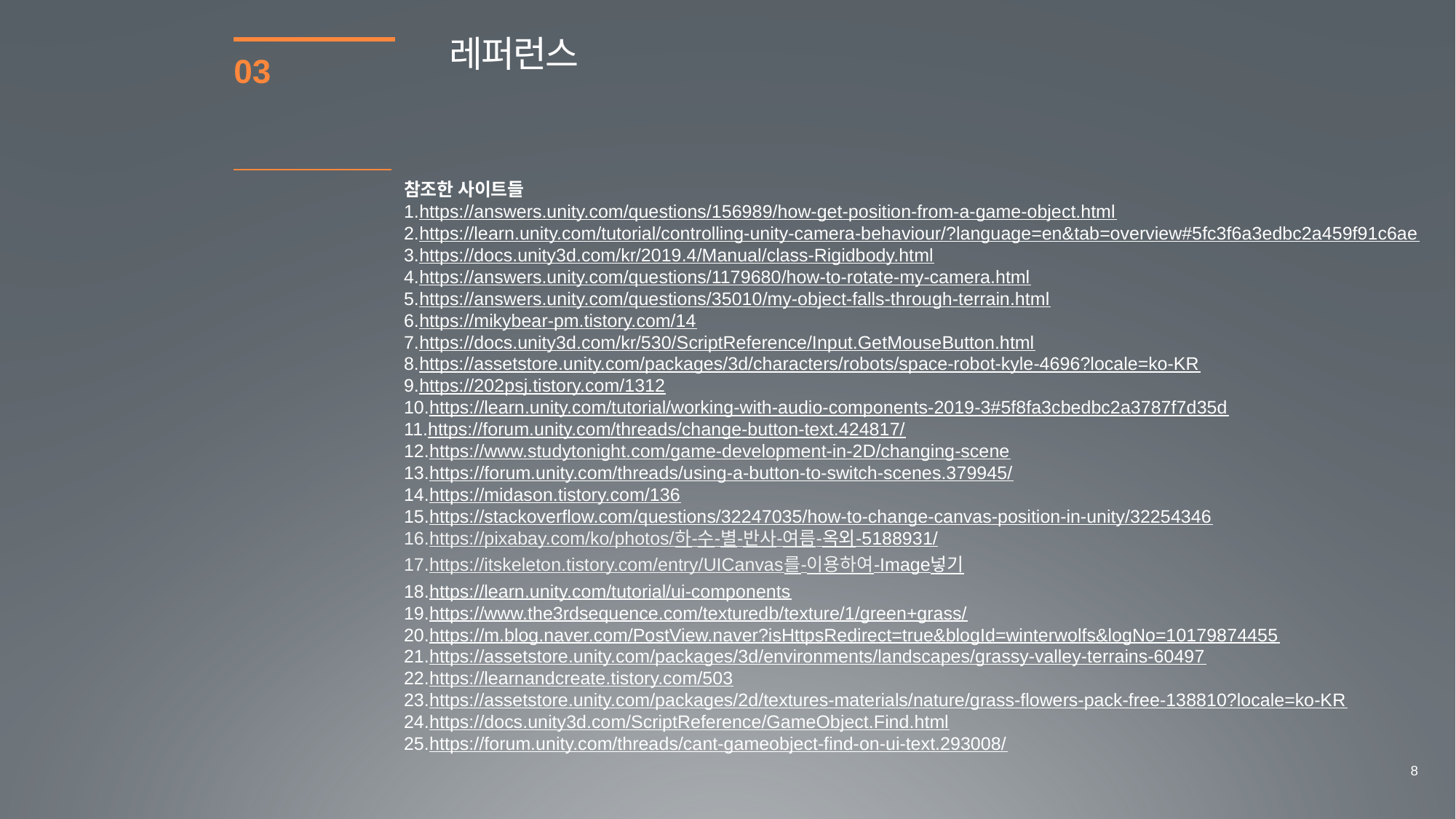

레퍼런스
03
참조한 사이트들
https://answers.unity.com/questions/156989/how-get-position-from-a-game-object.html
https://learn.unity.com/tutorial/controlling-unity-camera-behaviour/?language=en&tab=overview#5fc3f6a3edbc2a459f91c6ae
https://docs.unity3d.com/kr/2019.4/Manual/class-Rigidbody.html
https://answers.unity.com/questions/1179680/how-to-rotate-my-camera.html
https://answers.unity.com/questions/35010/my-object-falls-through-terrain.html
https://mikybear-pm.tistory.com/14
https://docs.unity3d.com/kr/530/ScriptReference/Input.GetMouseButton.html
https://assetstore.unity.com/packages/3d/characters/robots/space-robot-kyle-4696?locale=ko-KR
https://202psj.tistory.com/1312
https://learn.unity.com/tutorial/working-with-audio-components-2019-3#5f8fa3cbedbc2a3787f7d35d
https://forum.unity.com/threads/change-button-text.424817/
https://www.studytonight.com/game-development-in-2D/changing-scene
https://forum.unity.com/threads/using-a-button-to-switch-scenes.379945/
https://midason.tistory.com/136
https://stackoverflow.com/questions/32247035/how-to-change-canvas-position-in-unity/32254346
https://pixabay.com/ko/photos/하-수-별-반사-여름-옥외-5188931/
https://itskeleton.tistory.com/entry/UICanvas를-이용하여-Image넣기
https://learn.unity.com/tutorial/ui-components
https://www.the3rdsequence.com/texturedb/texture/1/green+grass/
https://m.blog.naver.com/PostView.naver?isHttpsRedirect=true&blogId=winterwolfs&logNo=10179874455
https://assetstore.unity.com/packages/3d/environments/landscapes/grassy-valley-terrains-60497
https://learnandcreate.tistory.com/503
https://assetstore.unity.com/packages/2d/textures-materials/nature/grass-flowers-pack-free-138810?locale=ko-KR
https://docs.unity3d.com/ScriptReference/GameObject.Find.html
https://forum.unity.com/threads/cant-gameobject-find-on-ui-text.293008/